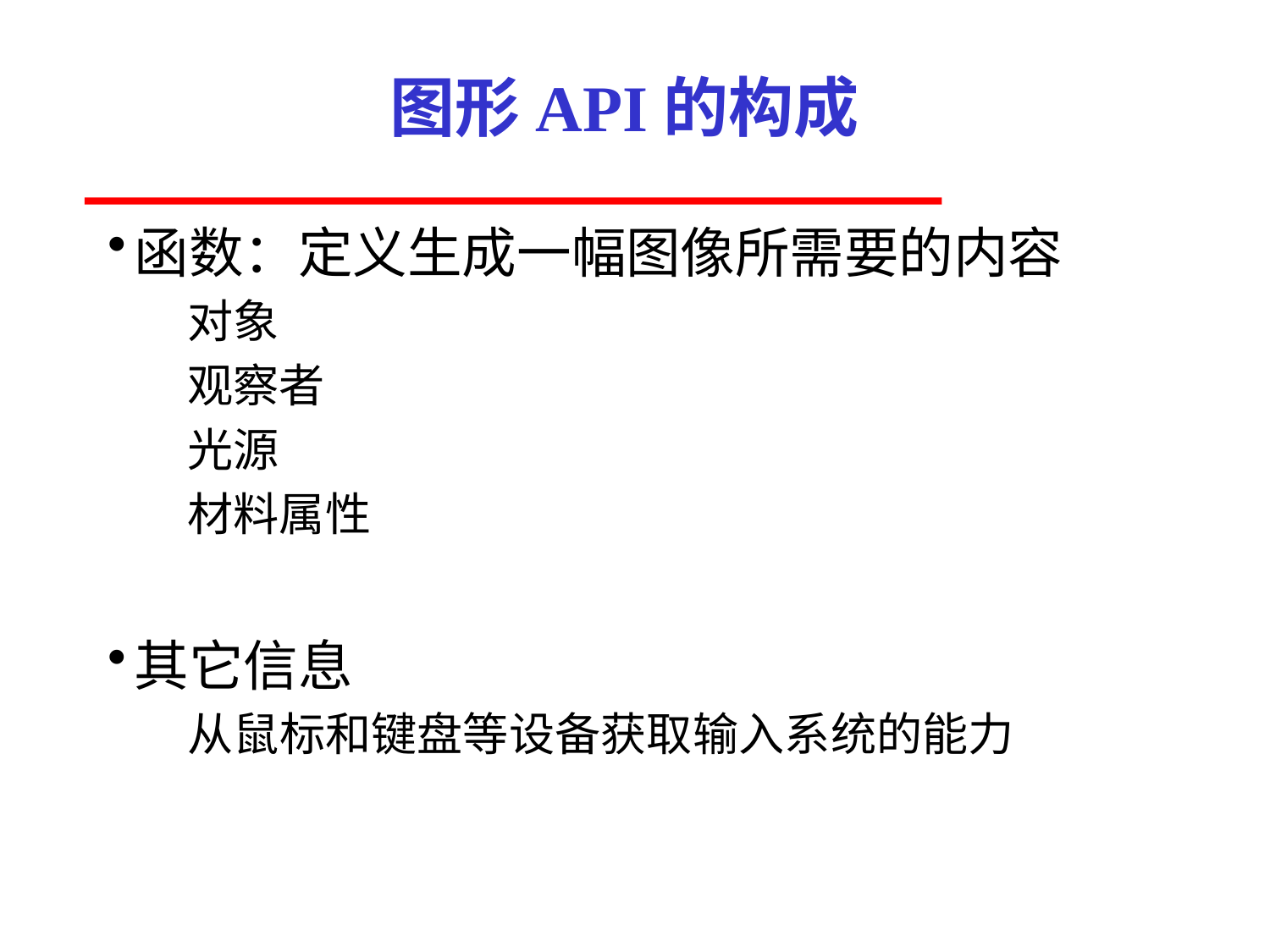

# 图形API的构成
函数：定义生成一幅图像所需要的内容
对象
观察者
光源
材料属性

其它信息
从鼠标和键盘等设备获取输入系统的能力
21